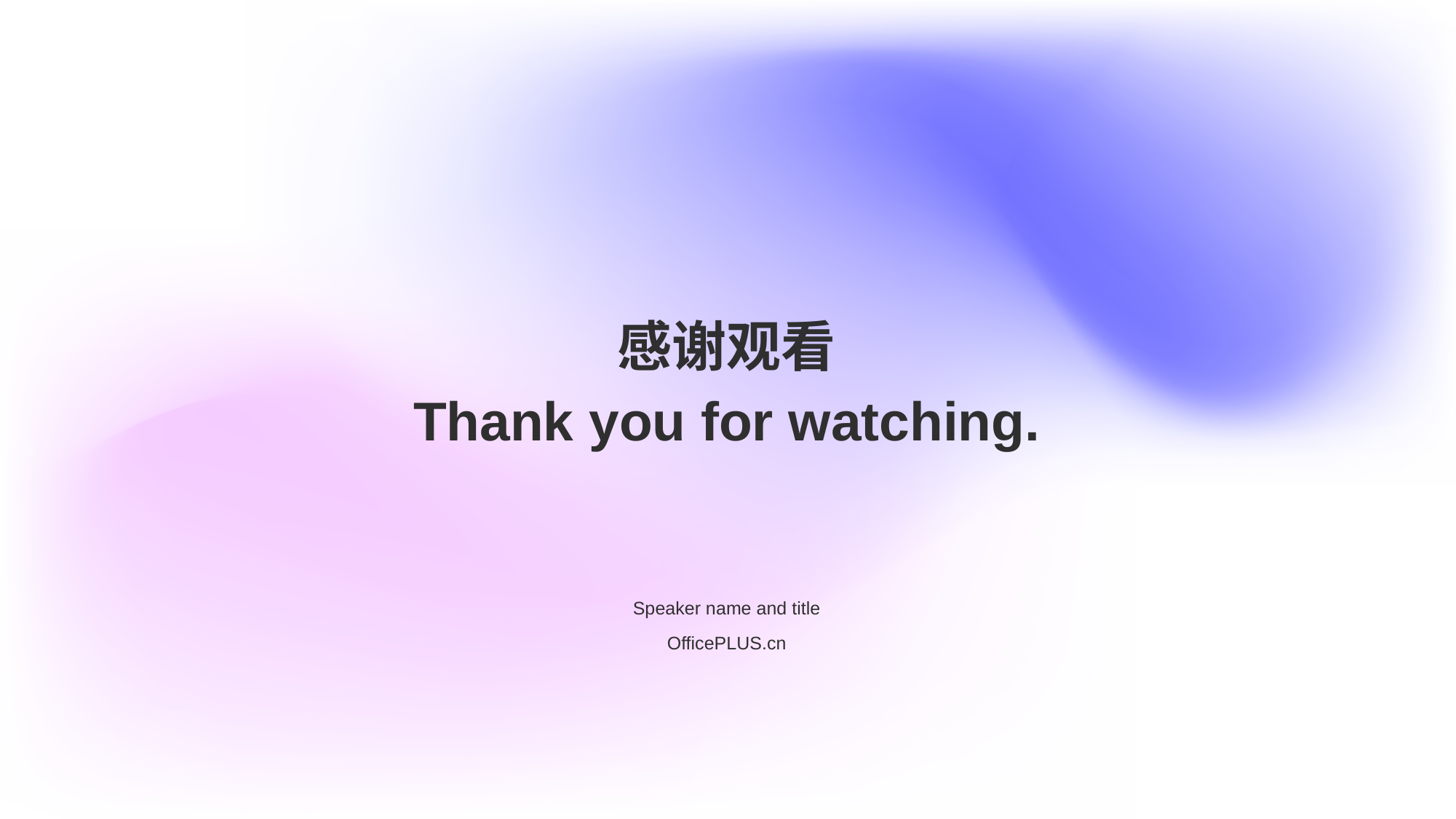

感谢观看
Thank you for watching.
Speaker name and title
OfficePLUS.cn